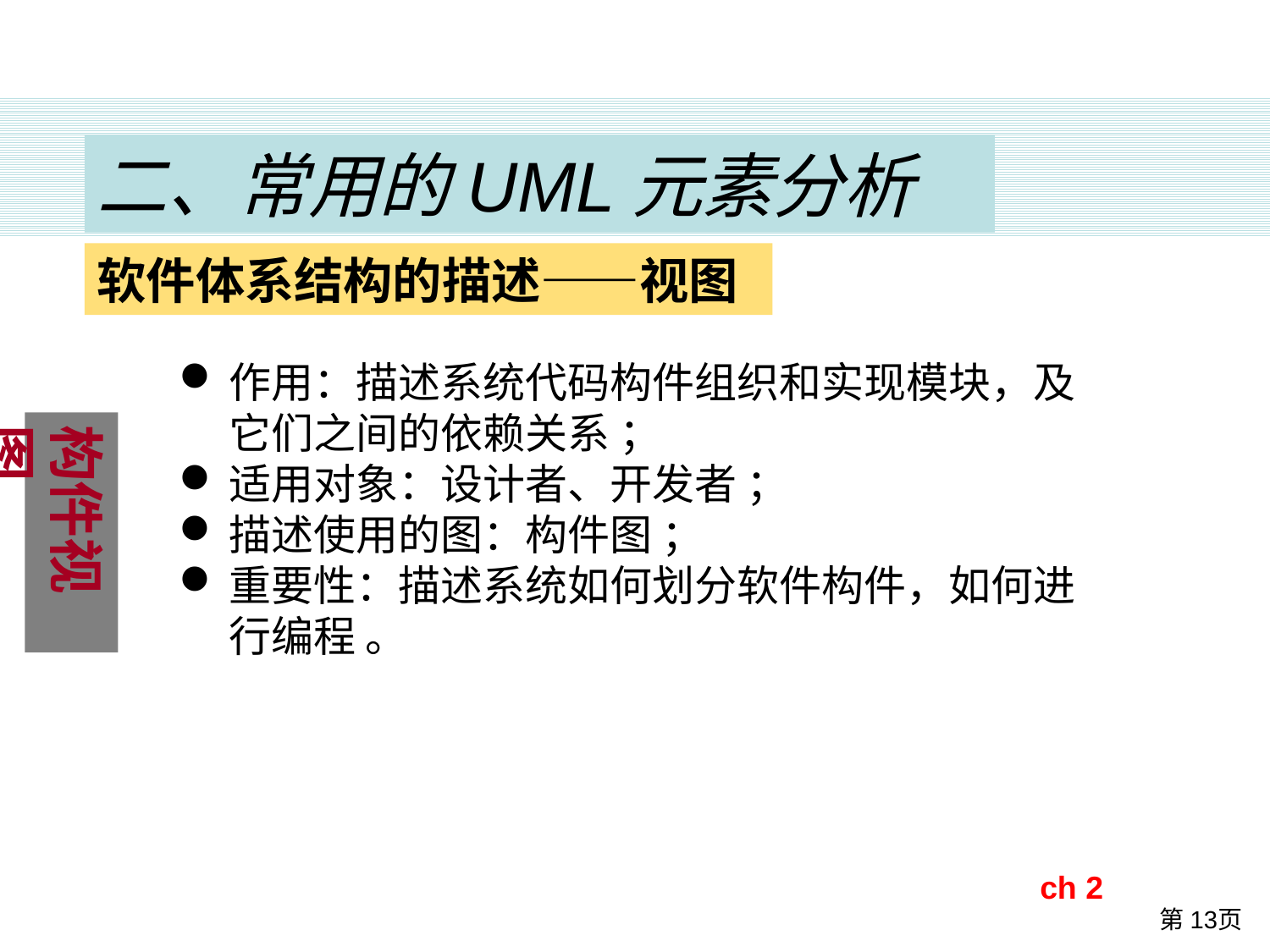

二、常用的UML元素分析
软件体系结构的描述——视图
作用：描述系统代码构件组织和实现模块，及它们之间的依赖关系 ；
适用对象：设计者、开发者 ；
描述使用的图：构件图 ；
重要性：描述系统如何划分软件构件，如何进行编程 。
构件视图
ch 2
第13页